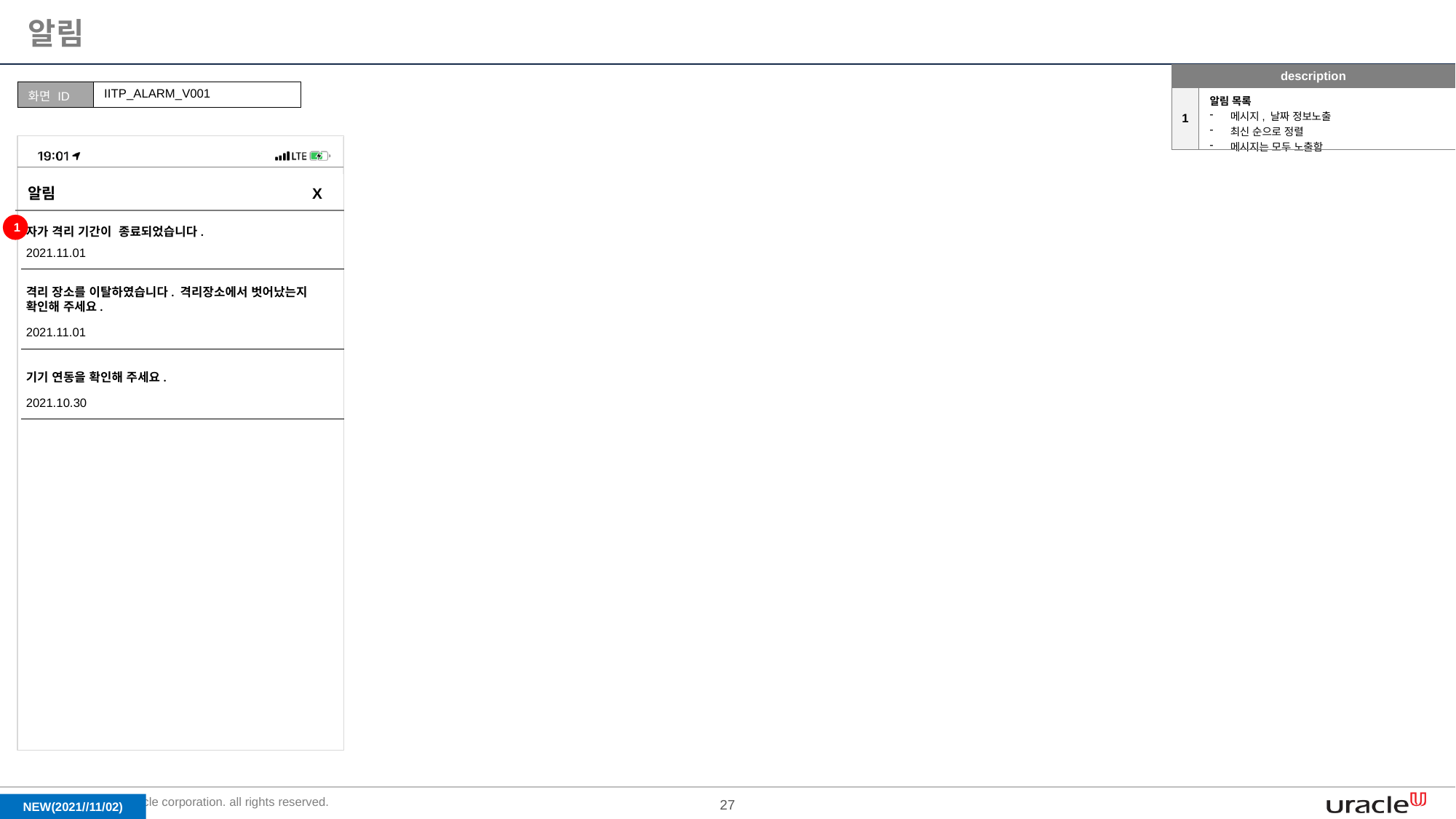

알림
| description |  |
| --- | --- |
| 1 | 알림 목록 메시지, 날짜 정보노출 최신 순으로 정렬 메시지는 모두 노출함 |
| 화면 ID | IITP\_ALARM\_V001 |
| --- | --- |
알림
X
1
자가 격리 기간이  종료되었습니다.
2021.11.01
격리 장소를 이탈하였습니다. 격리장소에서 벗어났는지 확인해 주세요.
2021.11.01
기기 연동을 확인해 주세요.
2021.10.30
NEW(2021//11/02)